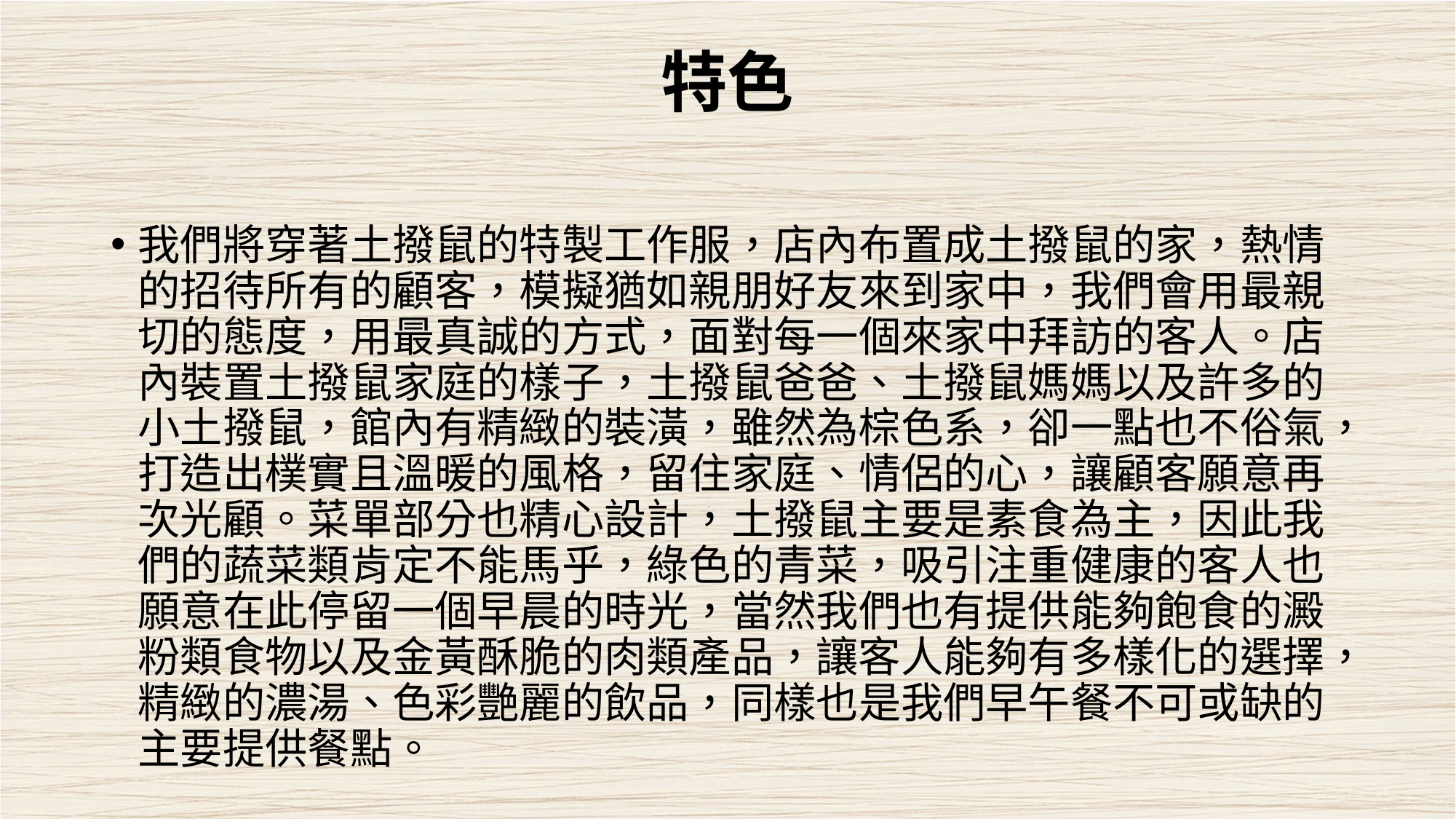

# 特色
我們將穿著土撥鼠的特製工作服，店內布置成土撥鼠的家，熱情的招待所有的顧客，模擬猶如親朋好友來到家中，我們會用最親切的態度，用最真誠的方式，面對每一個來家中拜訪的客人。店內裝置土撥鼠家庭的樣子，土撥鼠爸爸、土撥鼠媽媽以及許多的小土撥鼠，館內有精緻的裝潢，雖然為棕色系，卻一點也不俗氣，打造出樸實且溫暖的風格，留住家庭、情侶的心，讓顧客願意再次光顧。菜單部分也精心設計，土撥鼠主要是素食為主，因此我們的蔬菜類肯定不能馬乎，綠色的青菜，吸引注重健康的客人也願意在此停留一個早晨的時光，當然我們也有提供能夠飽食的澱粉類食物以及金黃酥脆的肉類產品，讓客人能夠有多樣化的選擇，精緻的濃湯、色彩艷麗的飲品，同樣也是我們早午餐不可或缺的主要提供餐點。